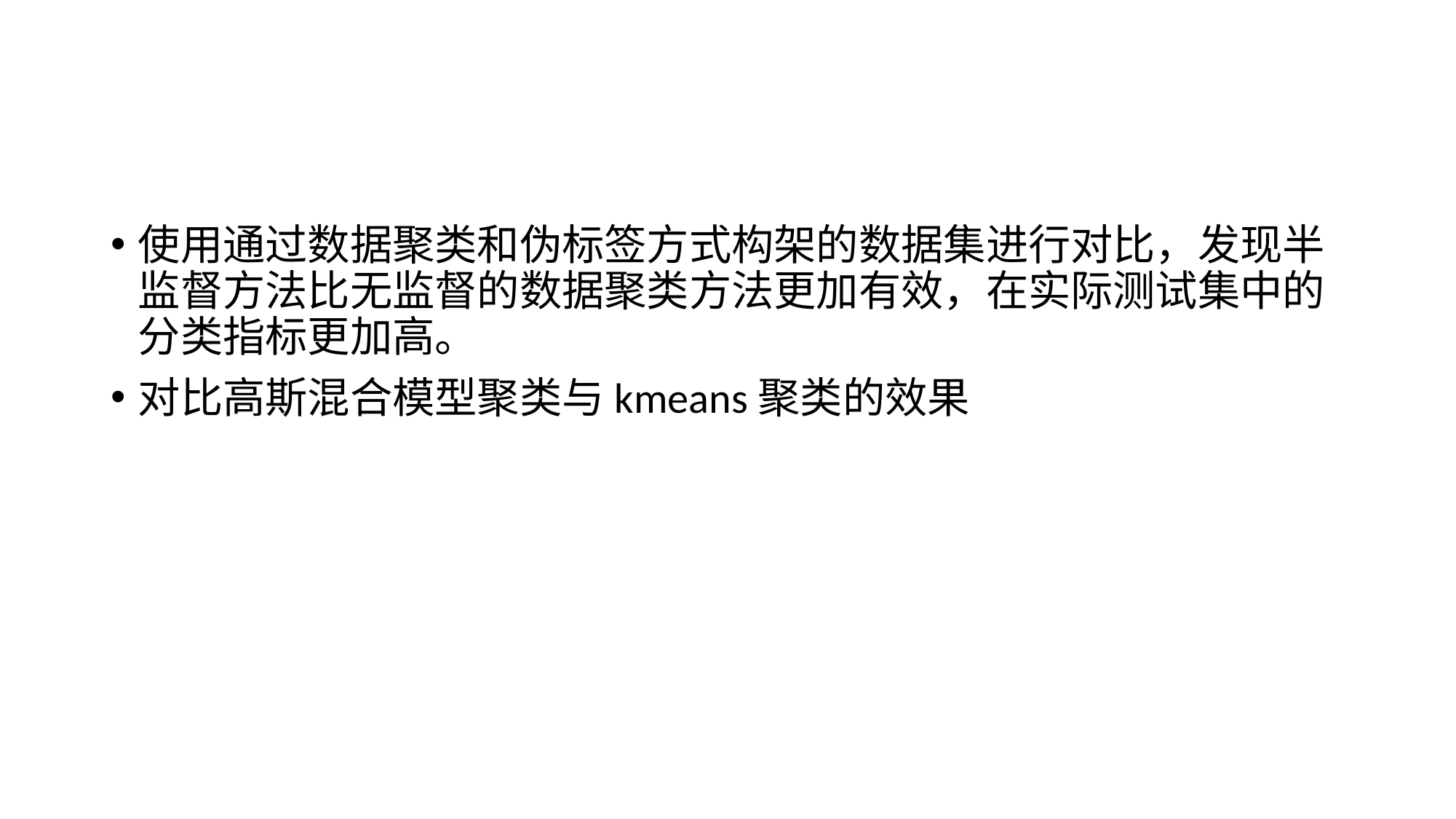

#
使用通过数据聚类和伪标签方式构架的数据集进行对比，发现半监督方法比无监督的数据聚类方法更加有效，在实际测试集中的分类指标更加高。
对比高斯混合模型聚类与kmeans聚类的效果